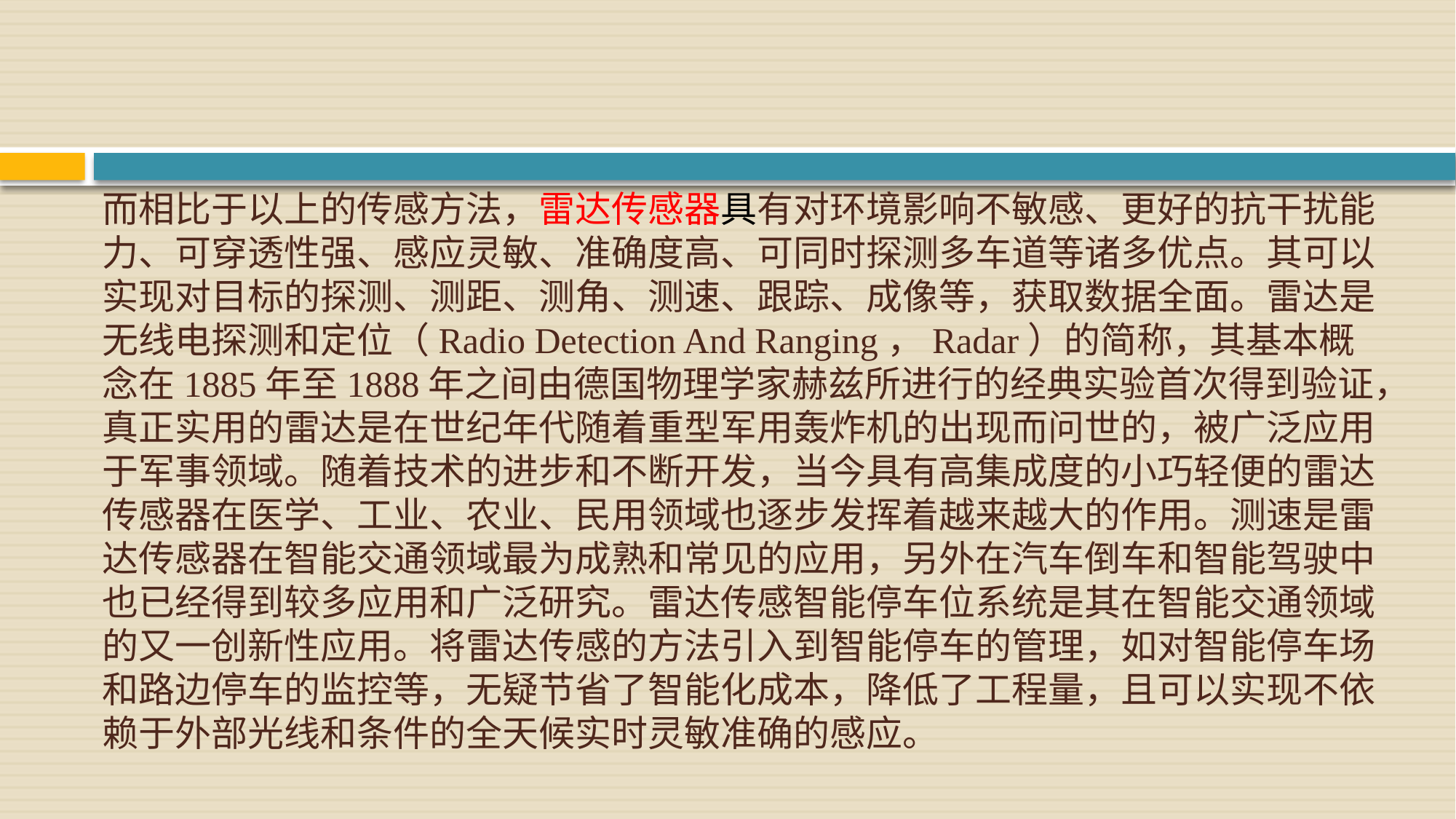

# 而相比于以上的传感方法，雷达传感器具有对环境影响不敏感、更好的抗干扰能力、可穿透性强、感应灵敏、准确度高、可同时探测多车道等诸多优点。其可以实现对目标的探测、测距、测角、测速、跟踪、成像等，获取数据全面。雷达是无线电探测和定位（Radio Detection And Ranging，Radar）的简称，其基本概念在1885年至1888年之间由德国物理学家赫兹所进行的经典实验首次得到验证，真正实用的雷达是在世纪年代随着重型军用轰炸机的出现而问世的，被广泛应用于军事领域。随着技术的进步和不断开发，当今具有高集成度的小巧轻便的雷达传感器在医学、工业、农业、民用领域也逐步发挥着越来越大的作用。测速是雷达传感器在智能交通领域最为成熟和常见的应用，另外在汽车倒车和智能驾驶中也已经得到较多应用和广泛研究。雷达传感智能停车位系统是其在智能交通领域的又一创新性应用。将雷达传感的方法引入到智能停车的管理，如对智能停车场和路边停车的监控等，无疑节省了智能化成本，降低了工程量，且可以实现不依赖于外部光线和条件的全天候实时灵敏准确的感应。